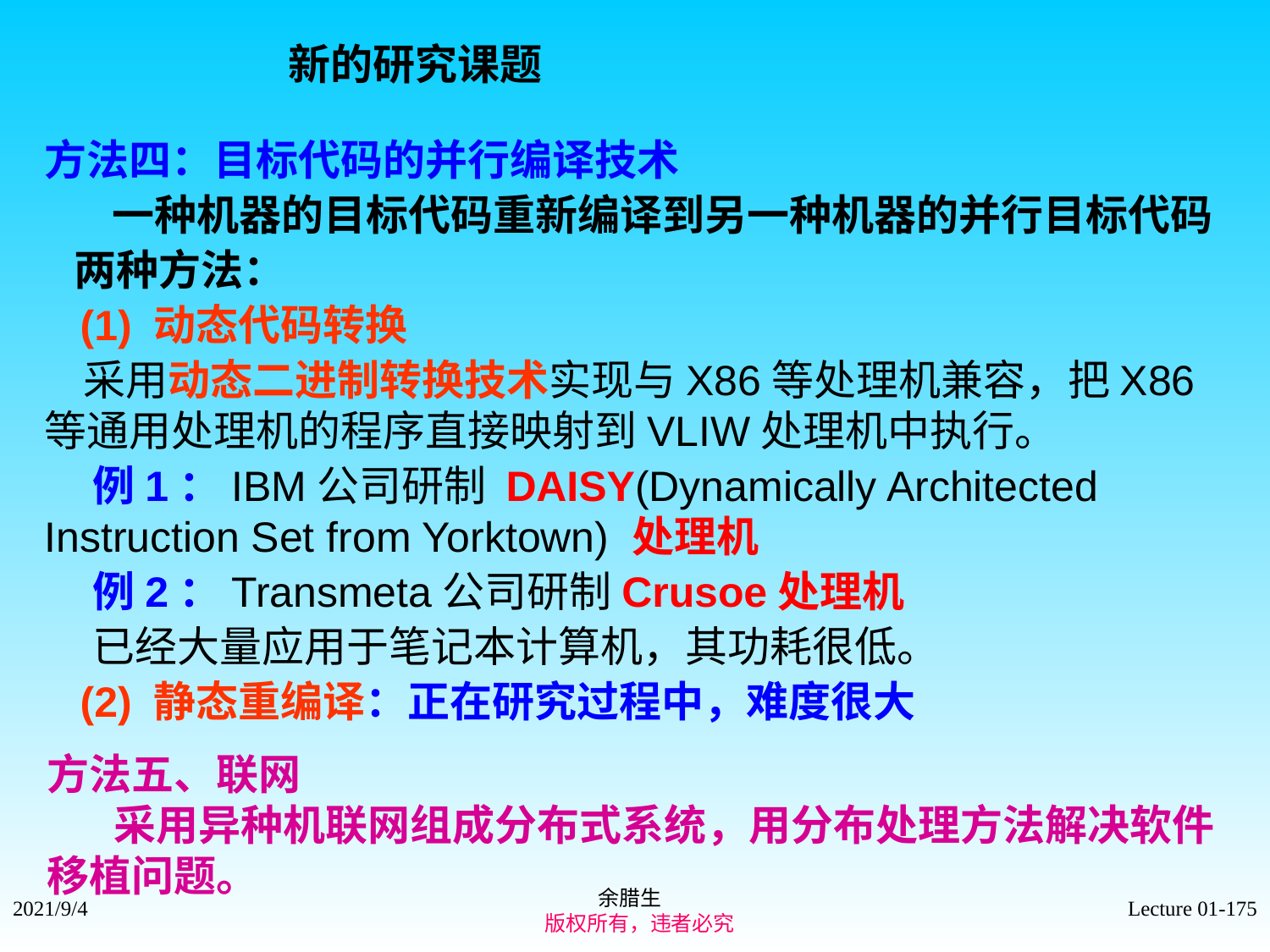

新的研究课题
方法四：目标代码的并行编译技术
      一种机器的目标代码重新编译到另一种机器的并行目标代码
  两种方法：
   (1) 动态代码转换
   采用动态二进制转换技术实现与X86等处理机兼容，把X86等通用处理机的程序直接映射到VLIW处理机中执行。
    例1：IBM公司研制 DAISY(Dynamically Architected Instruction Set from Yorktown) 处理机
    例2：Transmeta公司研制Crusoe处理机
    已经大量应用于笔记本计算机，其功耗很低。
   (2) 静态重编译：正在研究过程中，难度很大
方法五、联网
      采用异种机联网组成分布式系统，用分布处理方法解决软件移植问题。
余腊生
 版权所有，违者必究
2021/9/4
Lecture 01-175